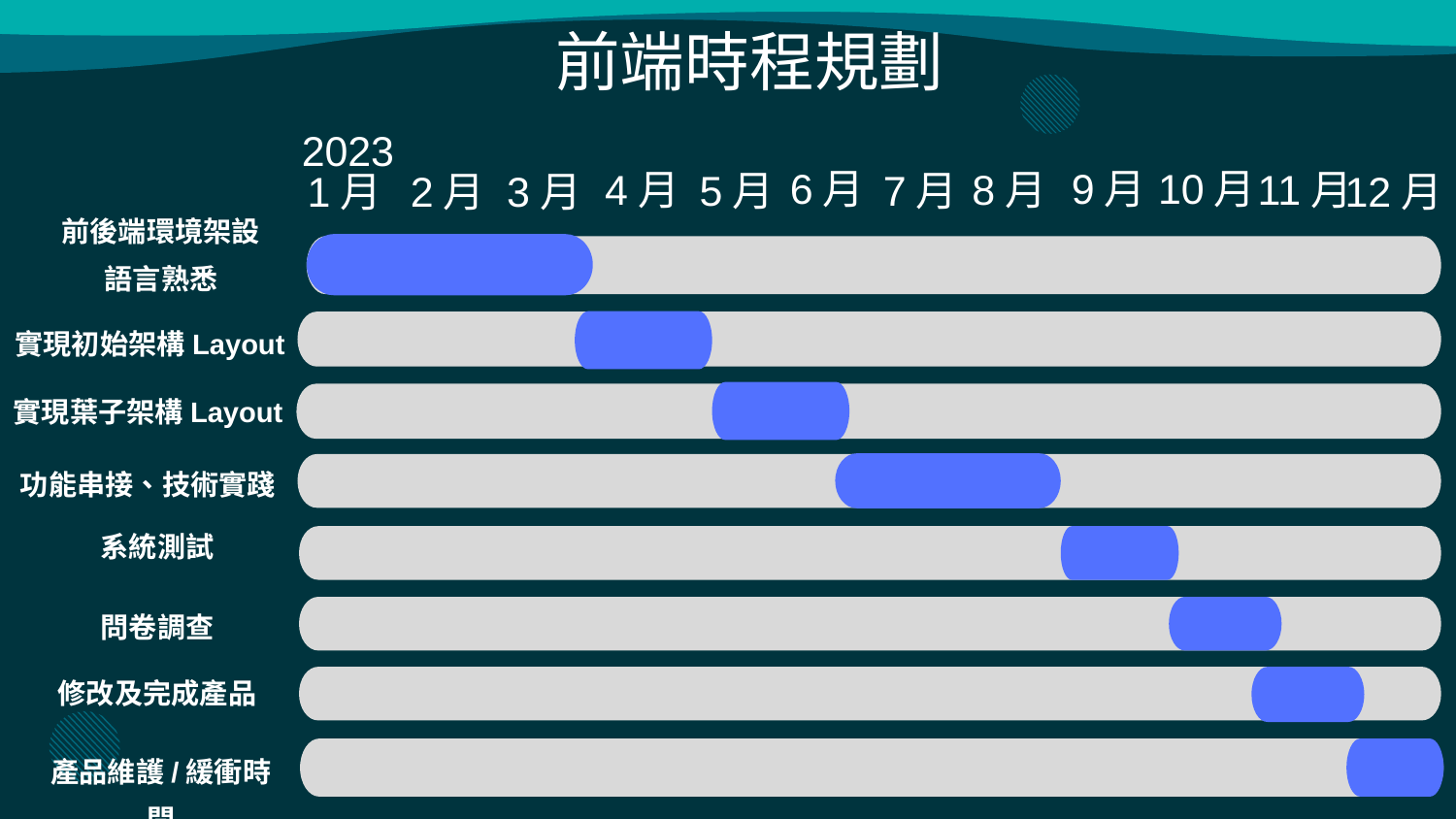

# 前端時程規劃

2023

6月
9月
10月
8月
11月
4月
5月
7月
3月
2月
12月
1月

前後端環境架設
語言熟悉

實現初始架構Layout

實現葉子架構Layout
功能串接、技術實踐

系統測試

問卷調查

修改及完成產品

產品維護/緩衝時間